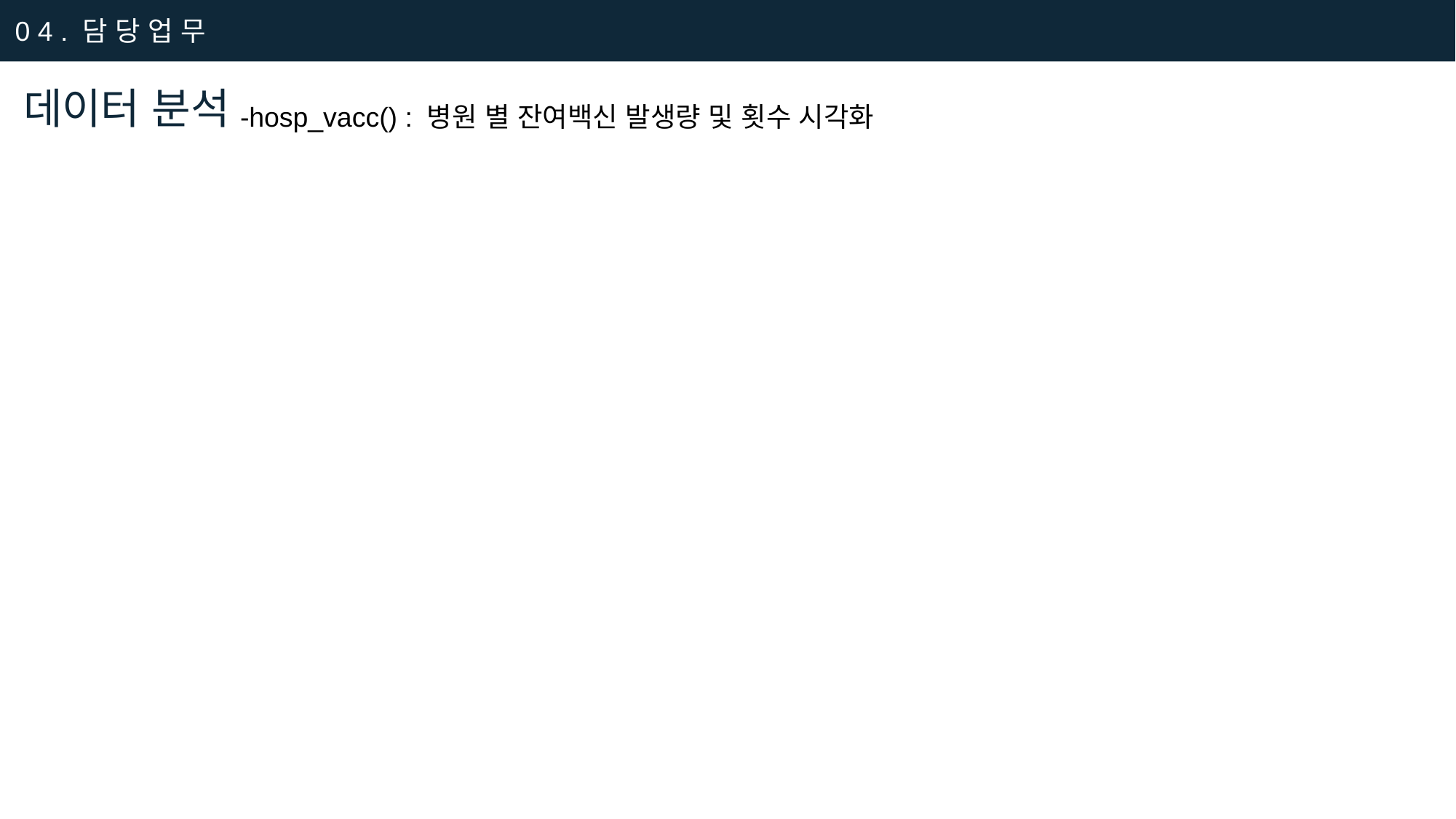

0 4 . 담 당 업 무
데이터 분석
-hosp_vacc() : 병원 별 잔여백신 발생량 및 횟수 시각화